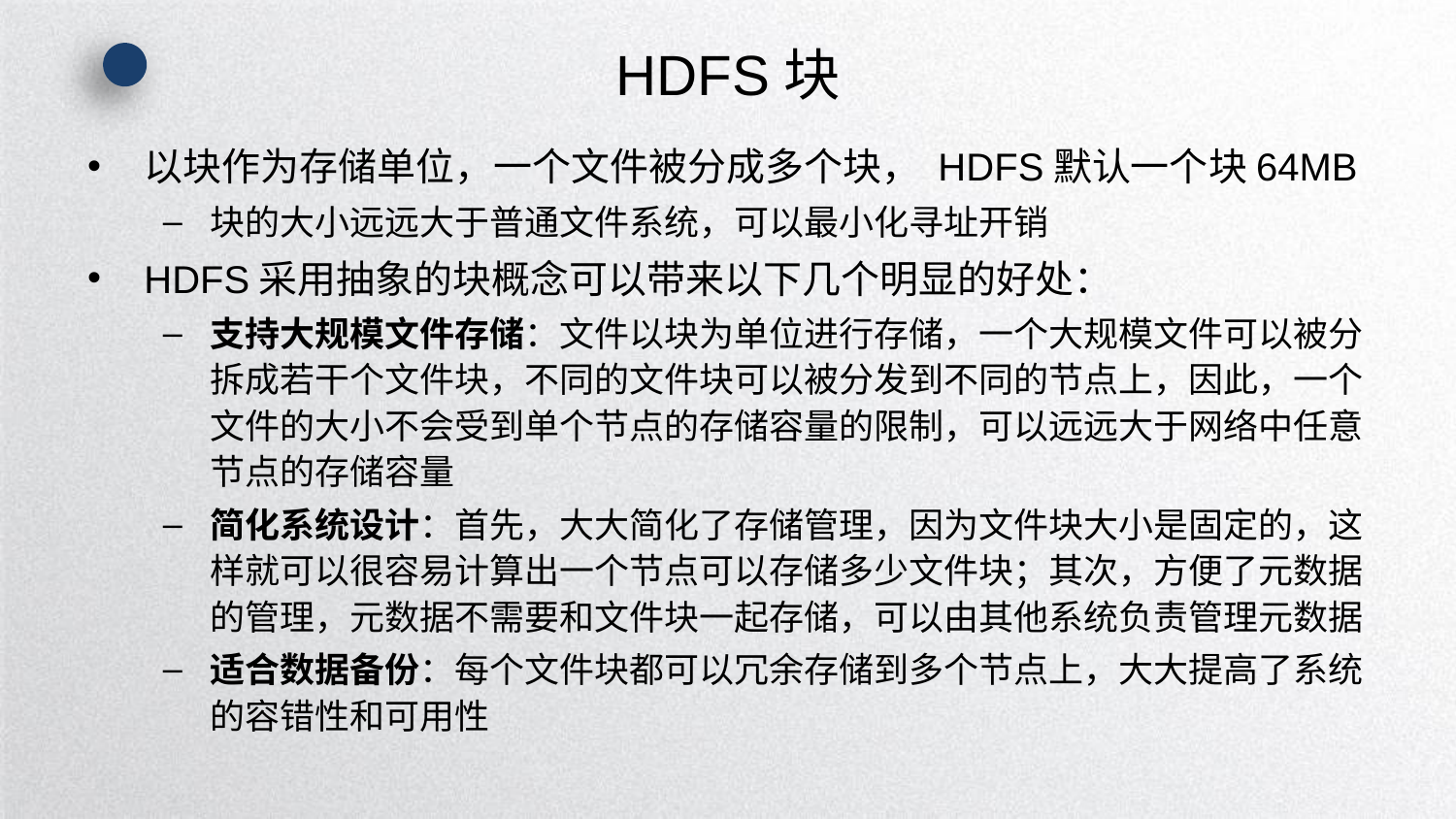

# HDFS块
以块作为存储单位，一个文件被分成多个块， HDFS默认一个块64MB
块的大小远远大于普通文件系统，可以最小化寻址开销
HDFS采用抽象的块概念可以带来以下几个明显的好处：
支持大规模文件存储：文件以块为单位进行存储，一个大规模文件可以被分拆成若干个文件块，不同的文件块可以被分发到不同的节点上，因此，一个文件的大小不会受到单个节点的存储容量的限制，可以远远大于网络中任意节点的存储容量
简化系统设计：首先，大大简化了存储管理，因为文件块大小是固定的，这样就可以很容易计算出一个节点可以存储多少文件块；其次，方便了元数据的管理，元数据不需要和文件块一起存储，可以由其他系统负责管理元数据
适合数据备份：每个文件块都可以冗余存储到多个节点上，大大提高了系统的容错性和可用性